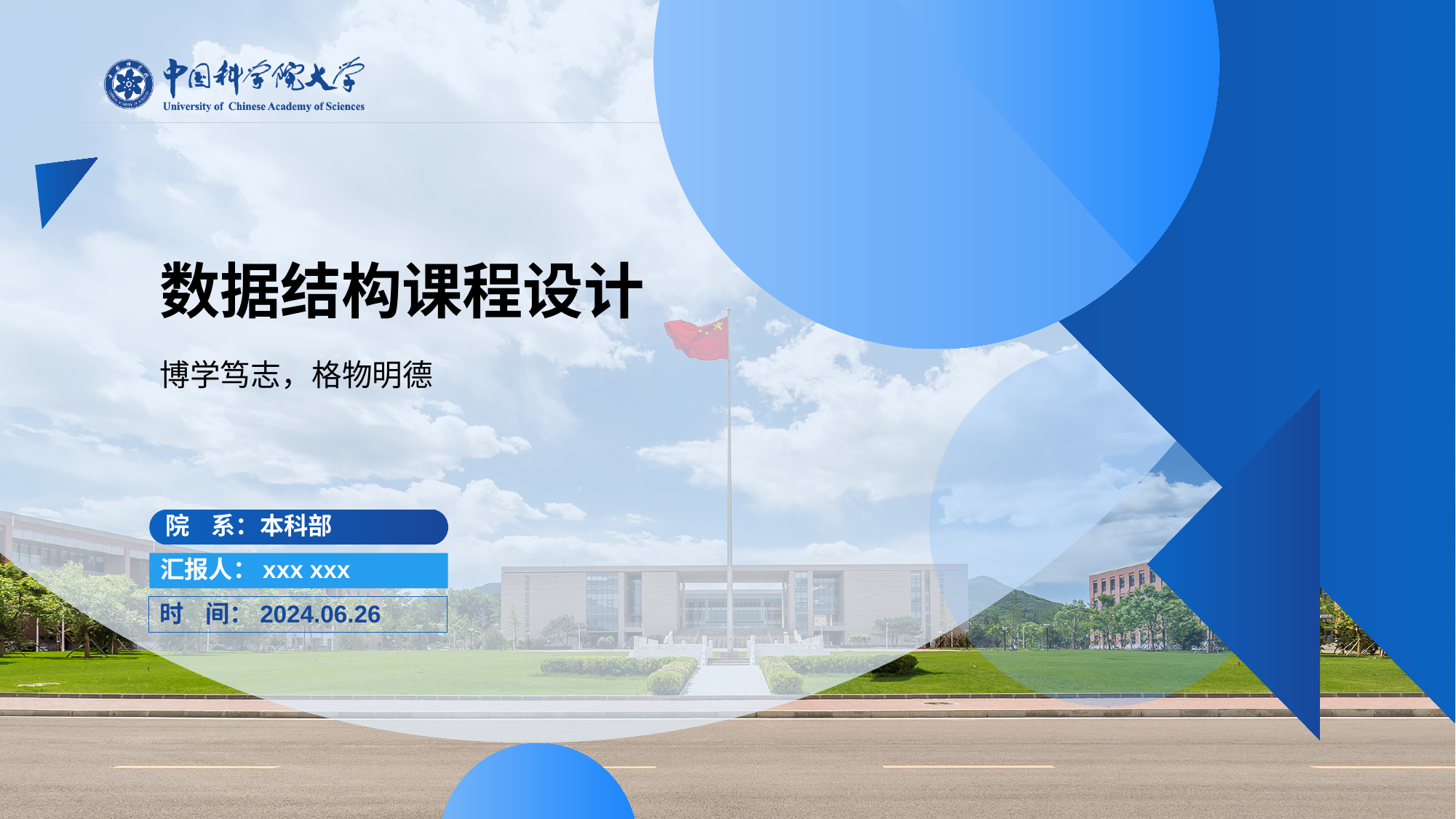

# 数据结构课程设计
博学笃志，格物明德
院    系：本科部
汇报人：xxx xxx
时    间：2024.06.26